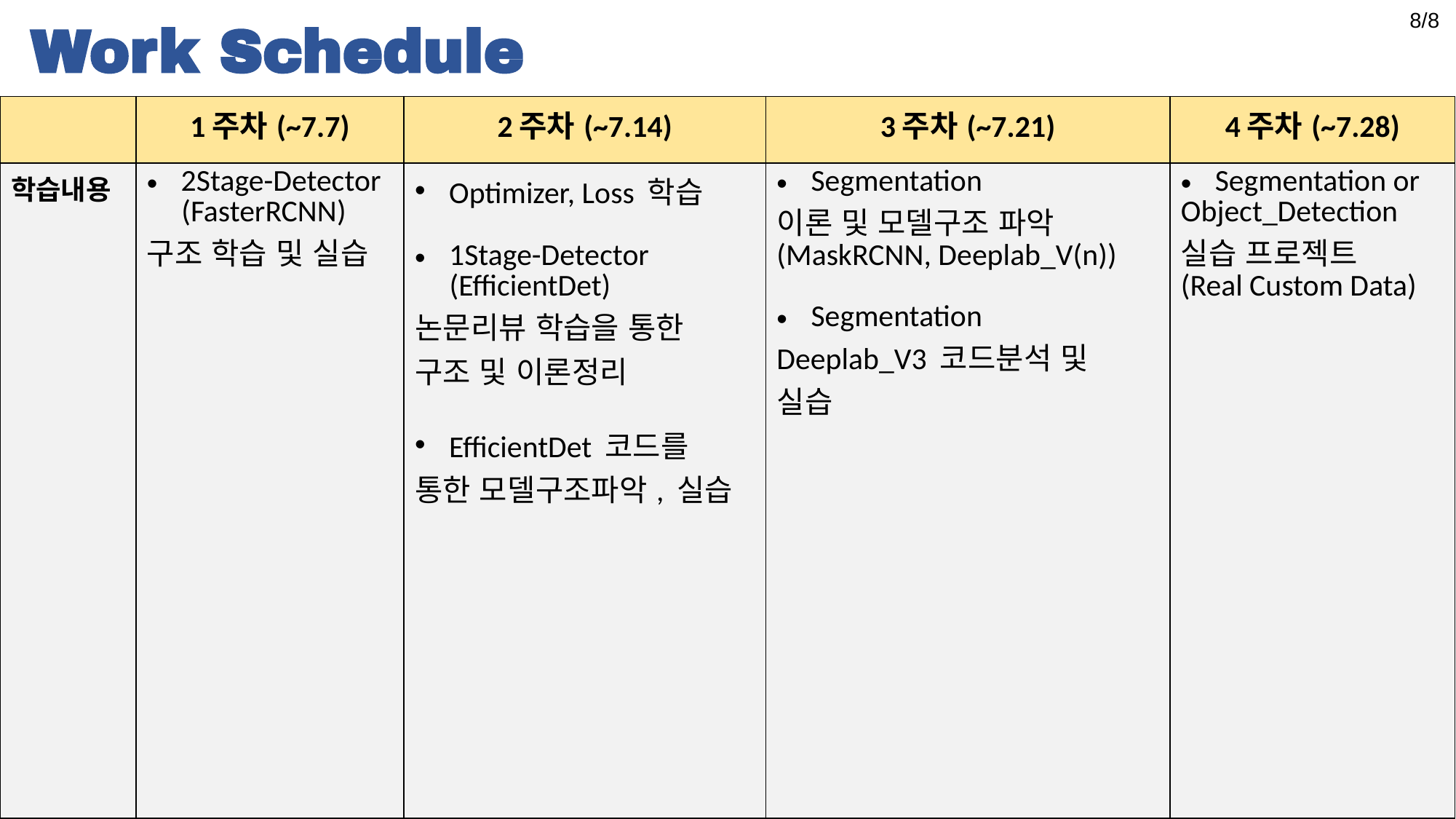

8/8
Work Schedule
|  | 1주차(~7.7) | 2주차(~7.14) | 3주차(~7.21) | 4주차(~7.28) |
| --- | --- | --- | --- | --- |
| 학습내용 | 2Stage-Detector (FasterRCNN) 구조 학습 및 실습 | Optimizer, Loss 학습 1Stage-Detector (EfficientDet) 논문리뷰 학습을 통한 구조 및 이론정리 EfficientDet 코드를 통한 모델구조파악, 실습 | Segmentation 이론 및 모델구조 파악 (MaskRCNN, Deeplab\_V(n)) Segmentation Deeplab\_V3 코드분석 및 실습 | Segmentation or Object\_Detection 실습 프로젝트 (Real Custom Data) |